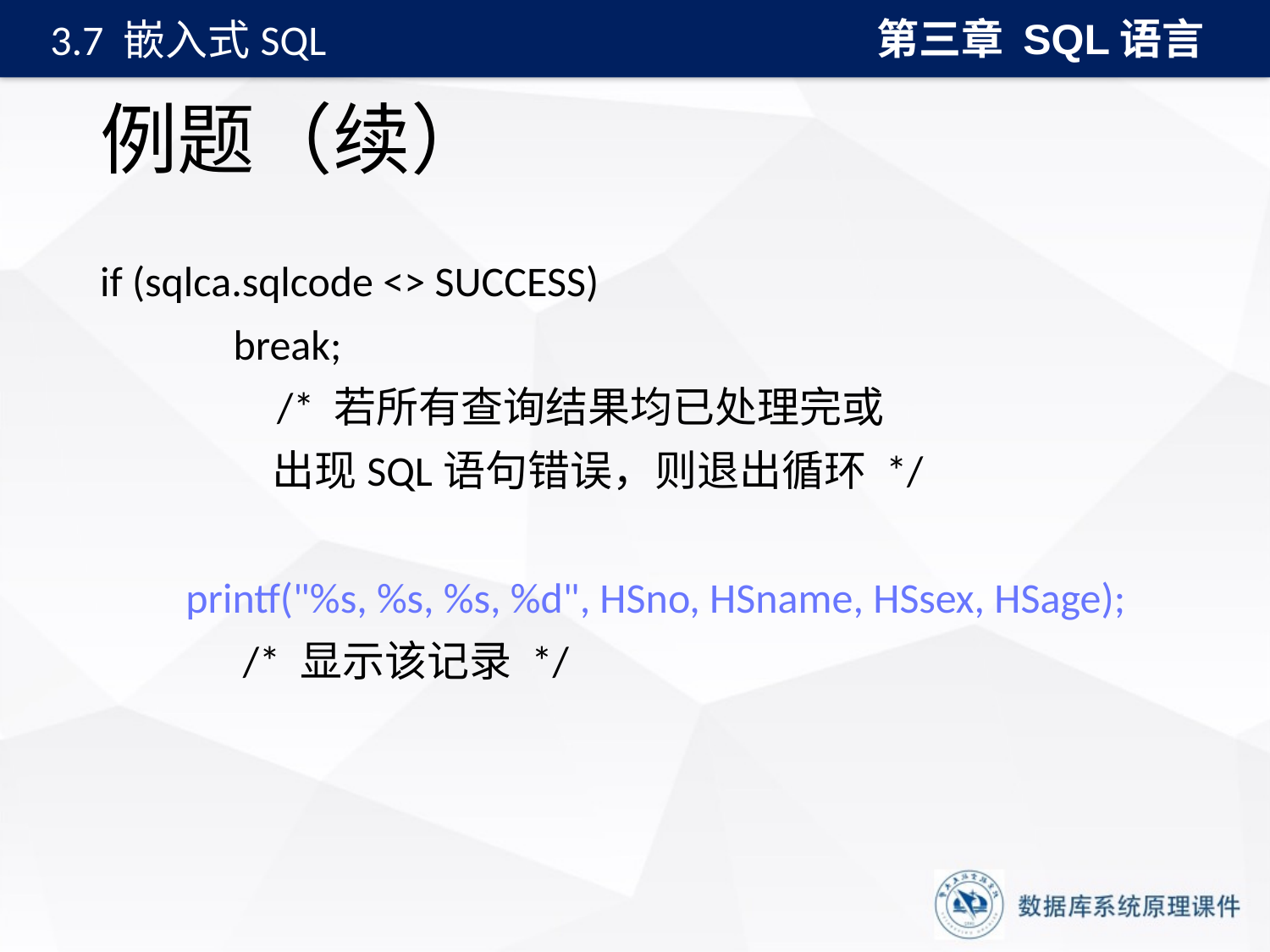

第三章 SQL语言
3.7 嵌入式SQL
# 例题（续）
if (sqlca.sqlcode <> SUCCESS)
              break;
     　       /* 若所有查询结果均已处理完或
                 出现SQL语句错误，则退出循环 */

         printf("%s, %s, %s, %d", HSno, HSname, HSsex, HSage);
               /* 显示该记录 */